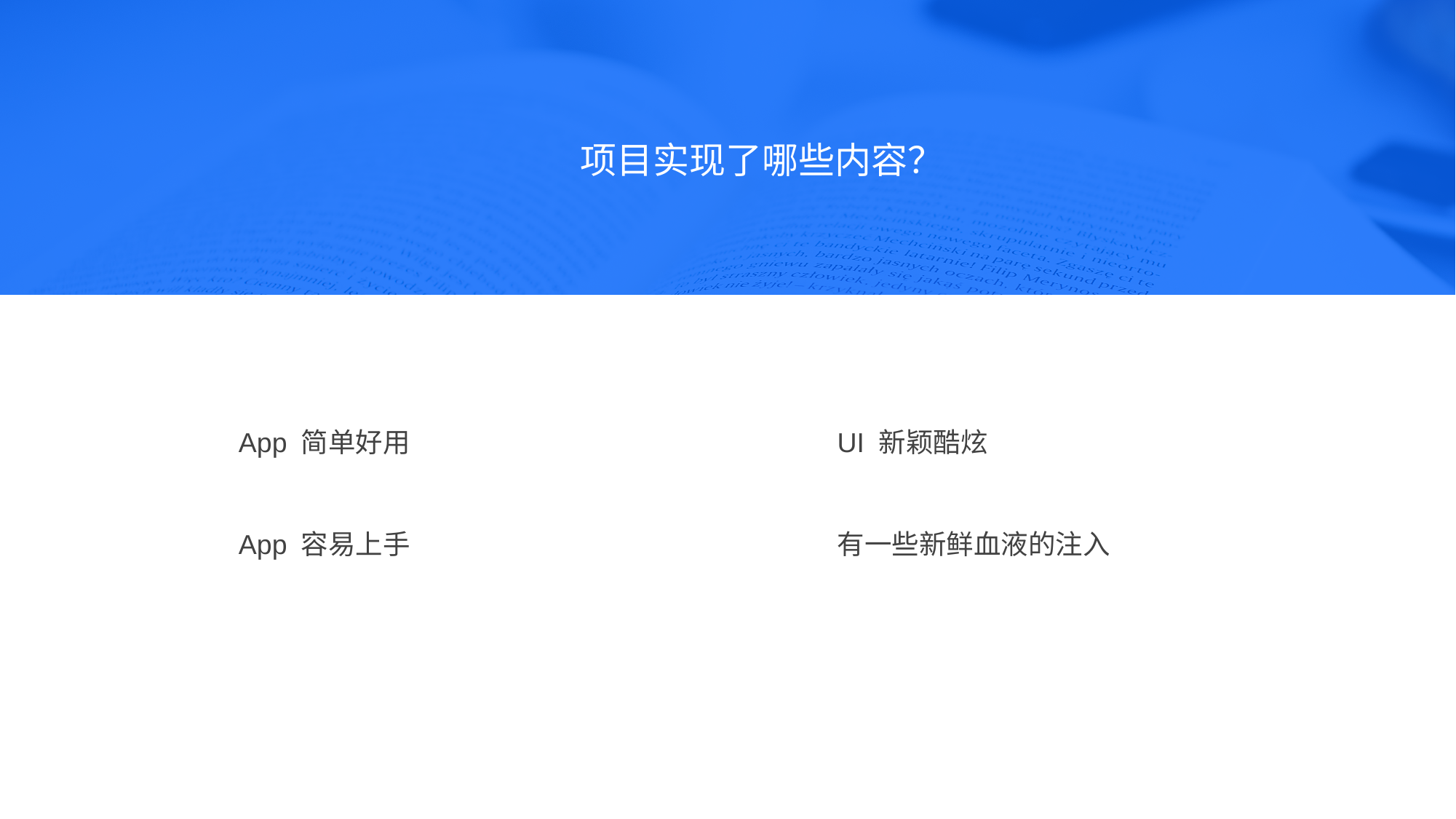

项目实现了哪些内容？
App 简单好用
UI 新颖酷炫
App 容易上手
有一些新鲜血液的注入